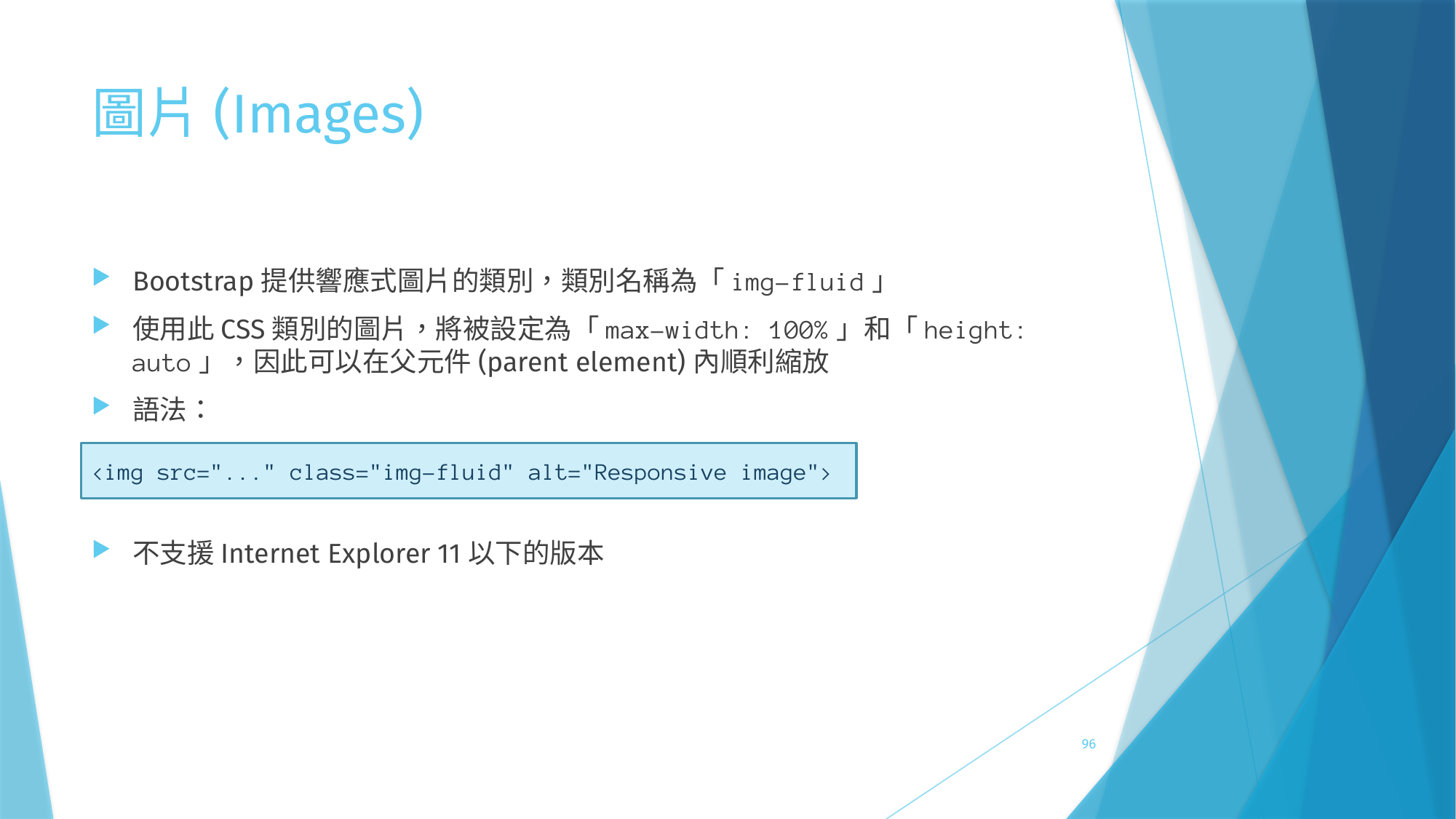

# 圖片(Images)
Bootstrap提供響應式圖片的類別，類別名稱為「img-fluid」
使用此CSS類別的圖片，將被設定為「max-width: 100%」和「height: auto」，因此可以在父元件(parent element)內順利縮放
語法：

不支援Internet Explorer 11以下的版本
<img src="..." class="img-fluid" alt="Responsive image">
96